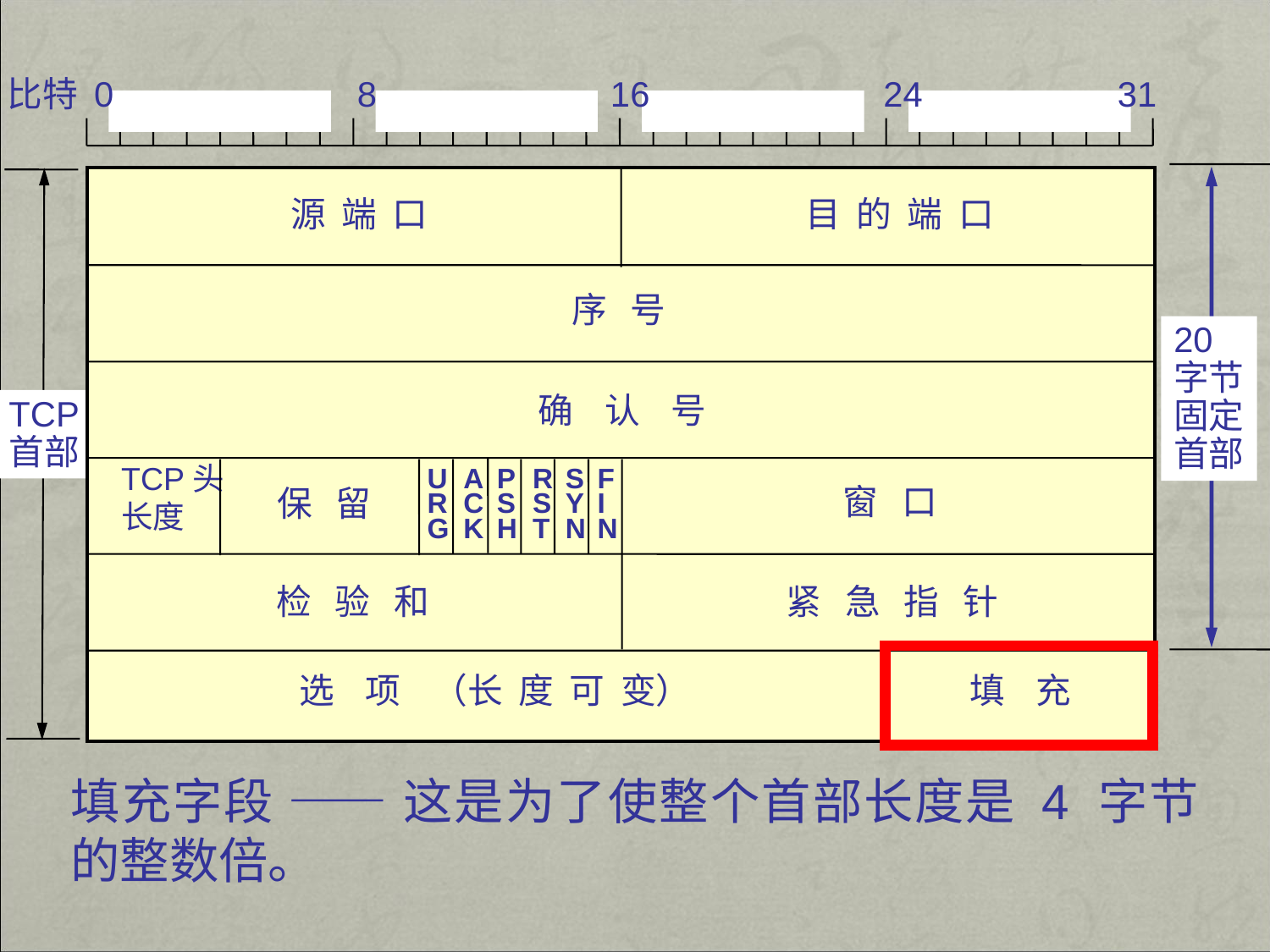

比特 0                         8                        16                        24                    31

源  端  口
目  的  端  口

序   号
20
字节
固定
首部

确    认    号
TCP
首部
TCP头长度

U
R
G
A
C
K
P
S
H
R
S
T
S
Y
N
F
I
N
窗   口
保   留

检   验   和
紧   急   指   针

选    项    （长  度  可  变）
填    充

填充字段 —— 这是为了使整个首部长度是 4 字节的整数倍。